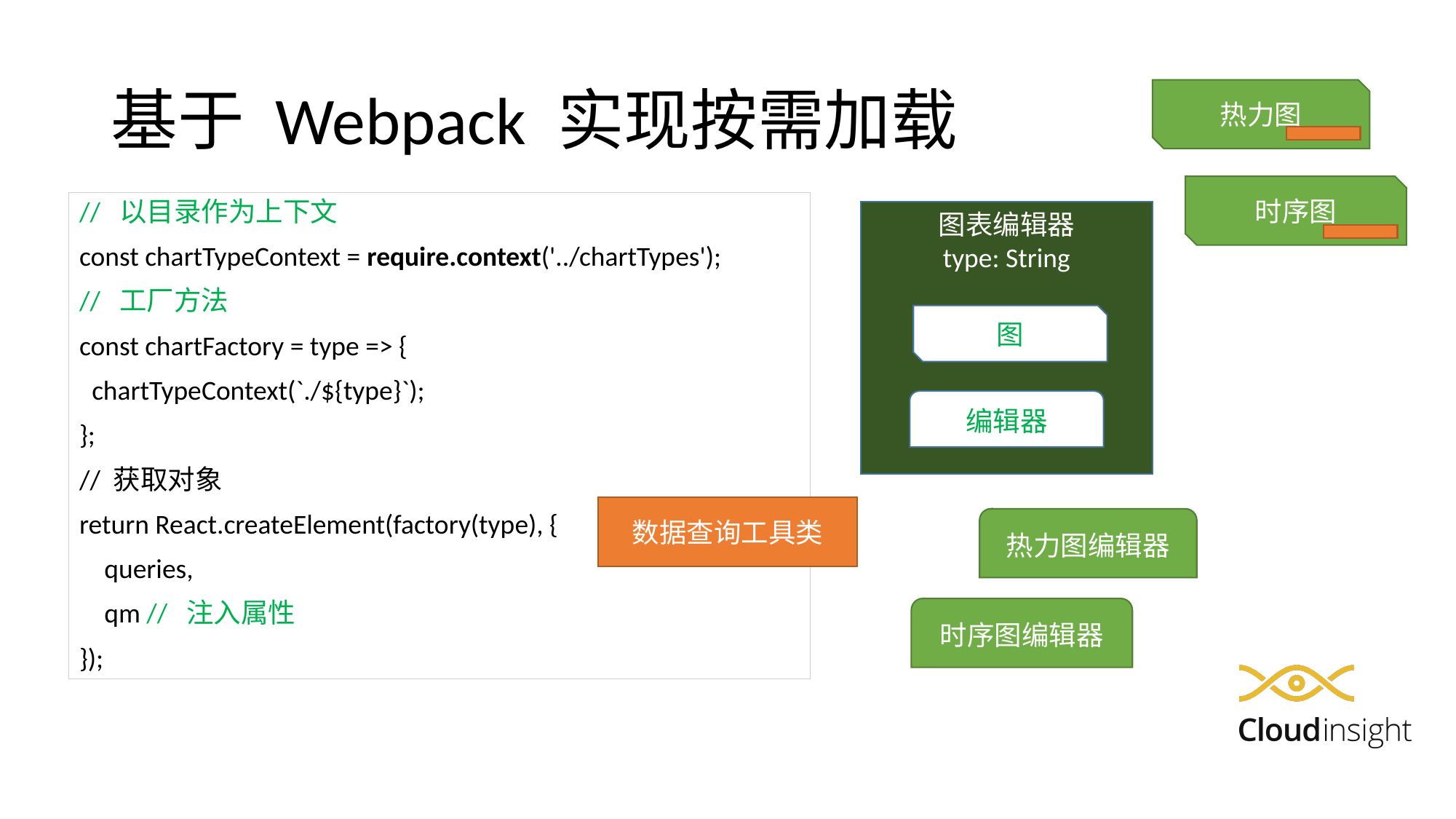

# 基于 Webpack 实现按需加载
热力图

时序图

热力图编辑器
时序图编辑器
//  以目录作为上下文
const chartTypeContext = require.context('../chartTypes');
//  工厂方法
const chartFactory = type => {
  chartTypeContext(`./${type}`);
};
// 获取对象
return React.createElement(factory(type), {
    queries,
    qm //  注入属性
});
图表编辑器
type: String
图
编辑器
数据查询工具类